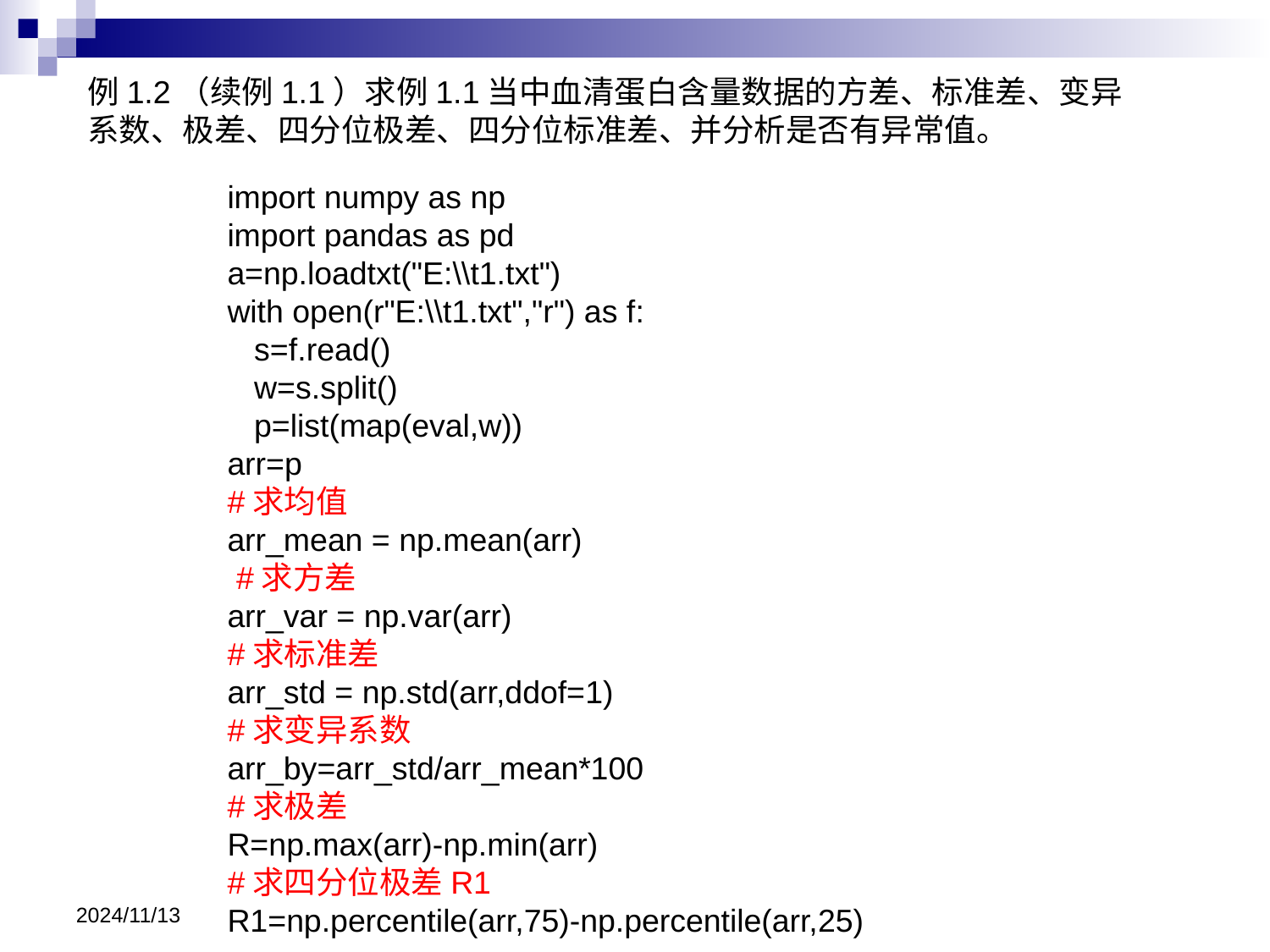

例1.2（续例1.1）求例1.1当中血清蛋白含量数据的方差、标准差、变异系数、极差、四分位极差、四分位标准差、并分析是否有异常值。
import numpy as np
import pandas as pd
a=np.loadtxt("E:\\t1.txt")
with open(r"E:\\t1.txt","r") as f:
   s=f.read()
   w=s.split()
   p=list(map(eval,w))
arr=p
#求均值
arr_mean = np.mean(arr)
 #求方差
arr_var = np.var(arr)
#求标准差
arr_std = np.std(arr,ddof=1)
#求变异系数
arr_by=arr_std/arr_mean*100
#求极差
R=np.max(arr)-np.min(arr)
#求四分位极差R1
R1=np.percentile(arr,75)-np.percentile(arr,25)
2024/11/13